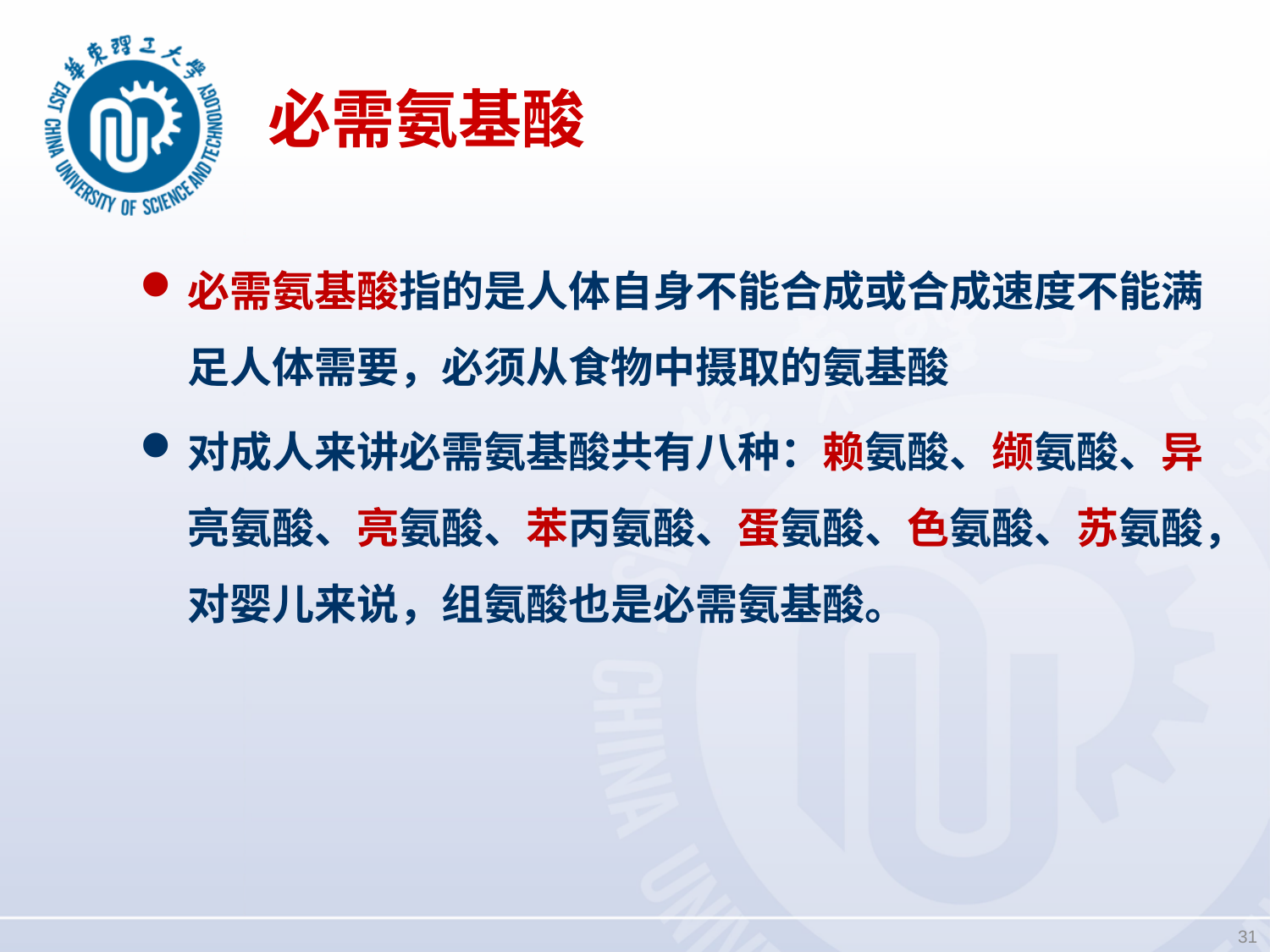

# 必需氨基酸
必需氨基酸指的是人体自身不能合成或合成速度不能满足人体需要，必须从食物中摄取的氨基酸
对成人来讲必需氨基酸共有八种：赖氨酸、缬氨酸、异亮氨酸、亮氨酸、苯丙氨酸、蛋氨酸、色氨酸、苏氨酸，对婴儿来说，组氨酸也是必需氨基酸。

31